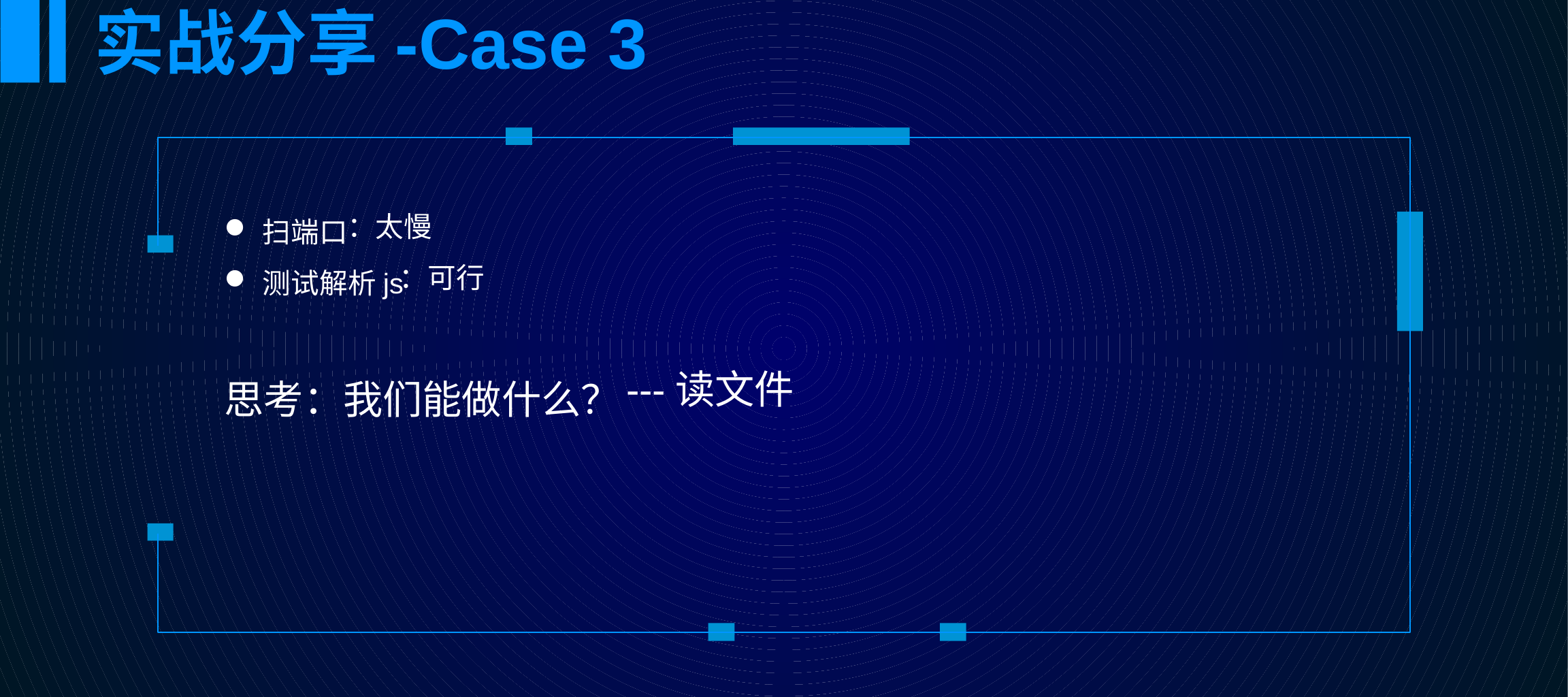

实战分享-Case 3
扫端口
测试解析js

思考：我们能做什么？
：太慢
：可行
---读文件